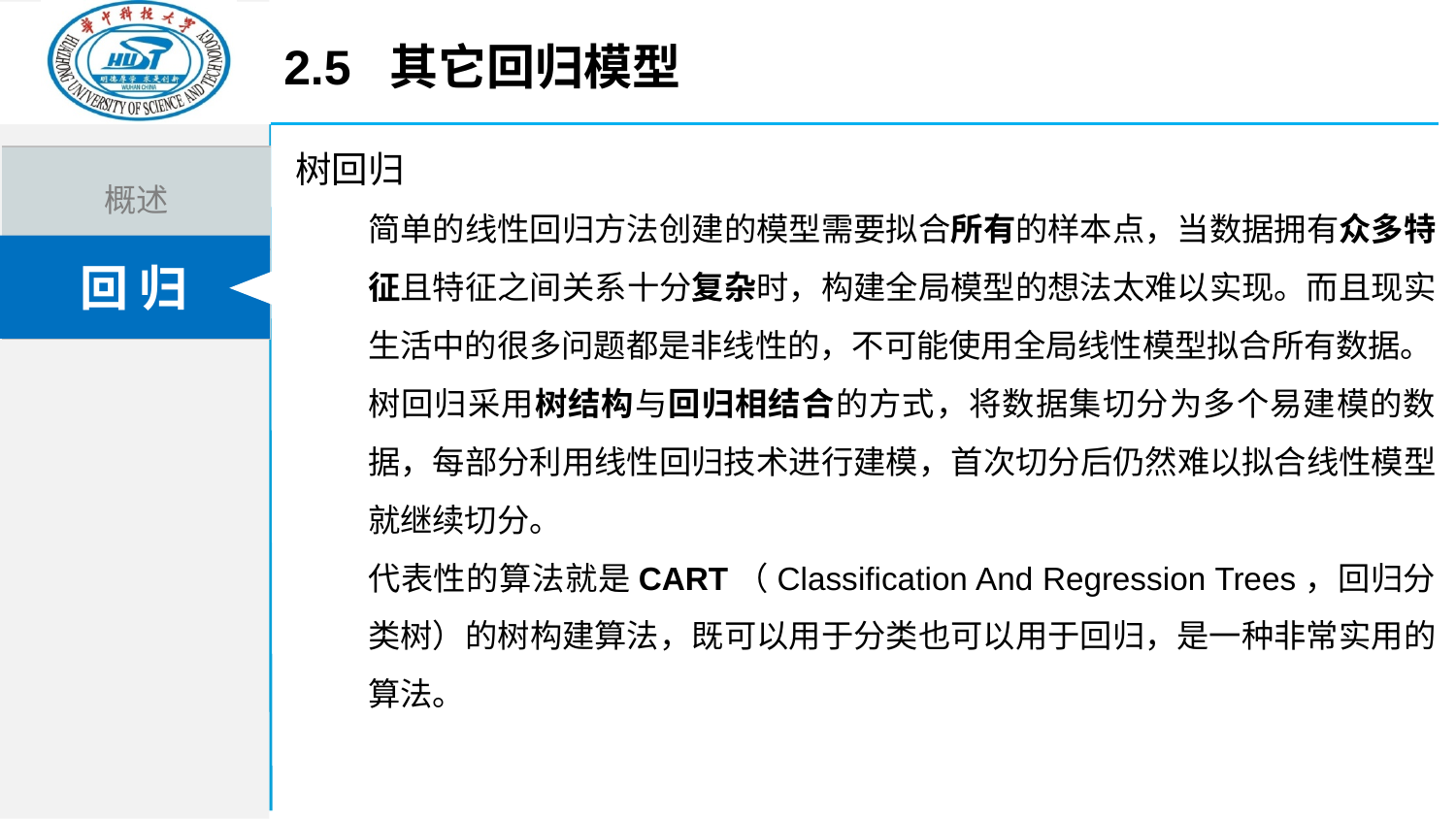

2.5  其它回归模型
树回归
简单的线性回归方法创建的模型需要拟合所有的样本点，当数据拥有众多特征且特征之间关系十分复杂时，构建全局模型的想法太难以实现。而且现实生活中的很多问题都是非线性的，不可能使用全局线性模型拟合所有数据。
树回归采用树结构与回归相结合的方式，将数据集切分为多个易建模的数据，每部分利用线性回归技术进行建模，首次切分后仍然难以拟合线性模型就继续切分。
代表性的算法就是CART（Classification And Regression Trees，回归分类树）的树构建算法，既可以用于分类也可以用于回归，是一种非常实用的算法。